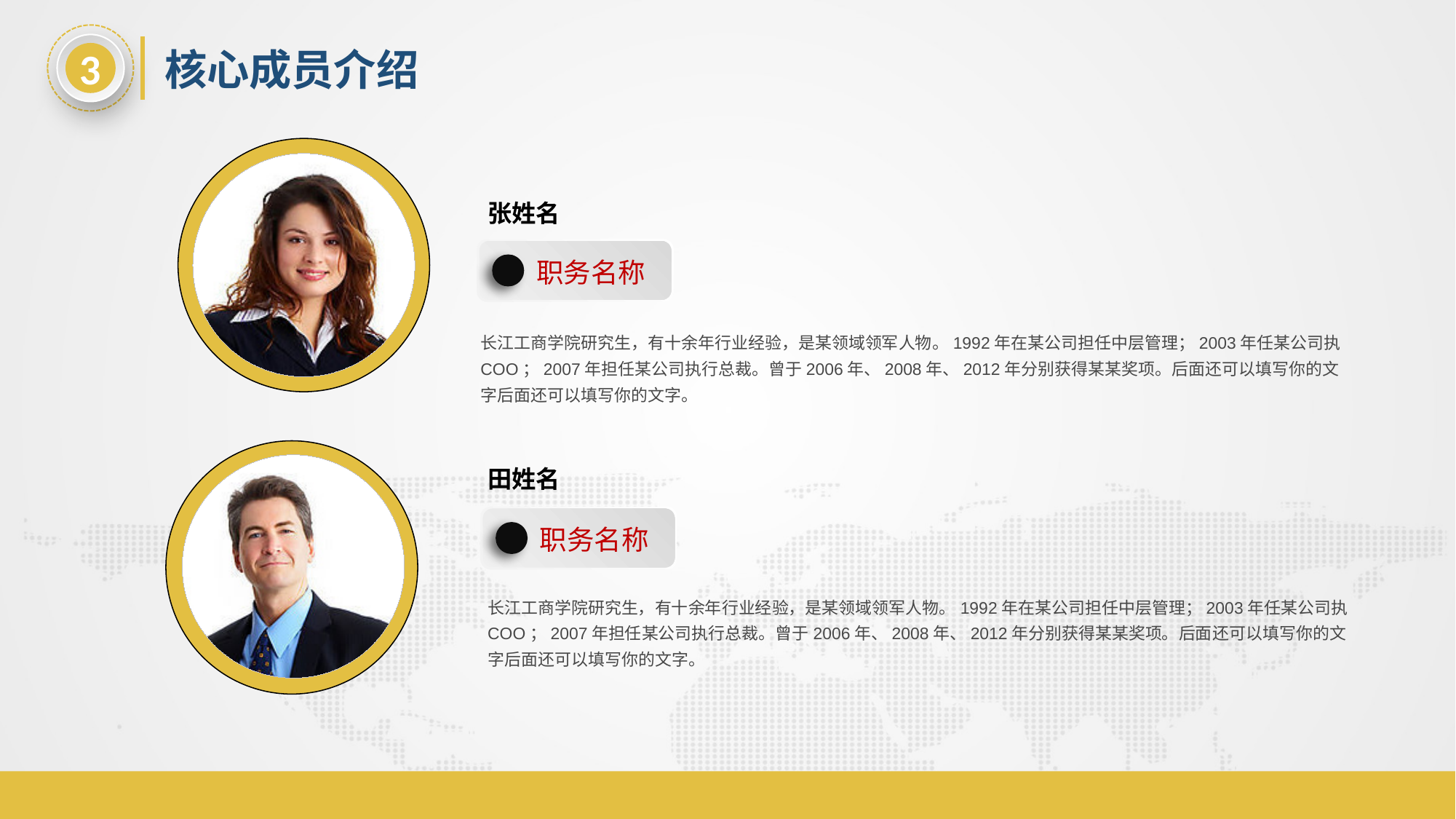

3

核心成员介绍

张姓名

职务名称
长江工商学院研究生，有十余年行业经验，是某领域领军人物。1992年在某公司担任中层管理；2003年任某公司执COO；2007年担任某公司执行总裁。曾于2006年、2008年、2012年分别获得某某奖项。后面还可以填写你的文字后面还可以填写你的文字。

田姓名

职务名称
长江工商学院研究生，有十余年行业经验，是某领域领军人物。1992年在某公司担任中层管理；2003年任某公司执COO；2007年担任某公司执行总裁。曾于2006年、2008年、2012年分别获得某某奖项。后面还可以填写你的文字后面还可以填写你的文字。